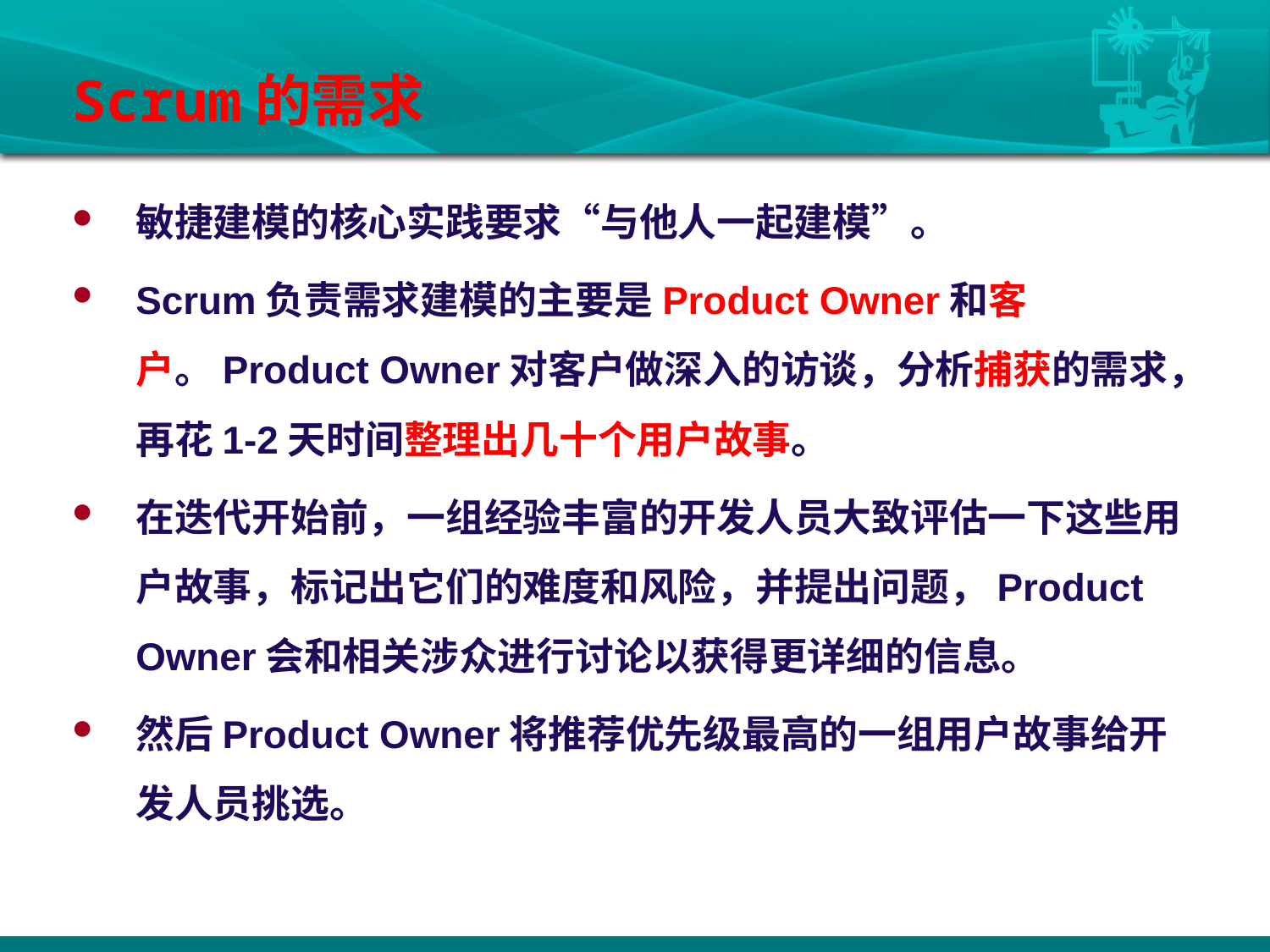

# Scrum的需求
敏捷建模的核心实践要求“与他人一起建模”。
Scrum负责需求建模的主要是Product Owner和客户。Product Owner对客户做深入的访谈，分析捕获的需求，再花1-2天时间整理出几十个用户故事。
在迭代开始前，一组经验丰富的开发人员大致评估一下这些用户故事，标记出它们的难度和风险，并提出问题，Product Owner会和相关涉众进行讨论以获得更详细的信息。
然后Product Owner将推荐优先级最高的一组用户故事给开发人员挑选。